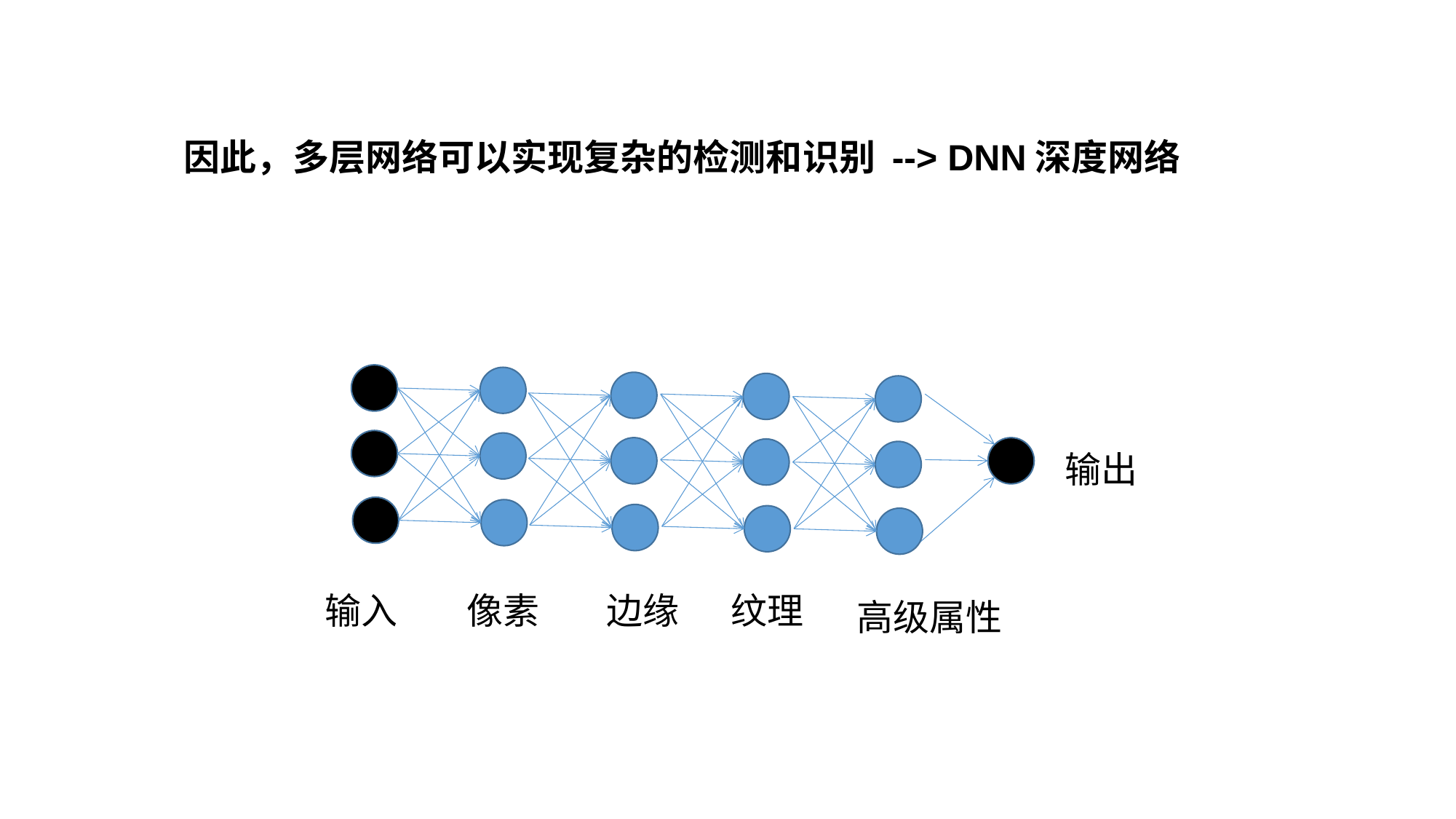

# 因此，多层网络可以实现复杂的检测和识别 --> DNN深度网络

输出

输入
边缘
像素
纹理
高级属性